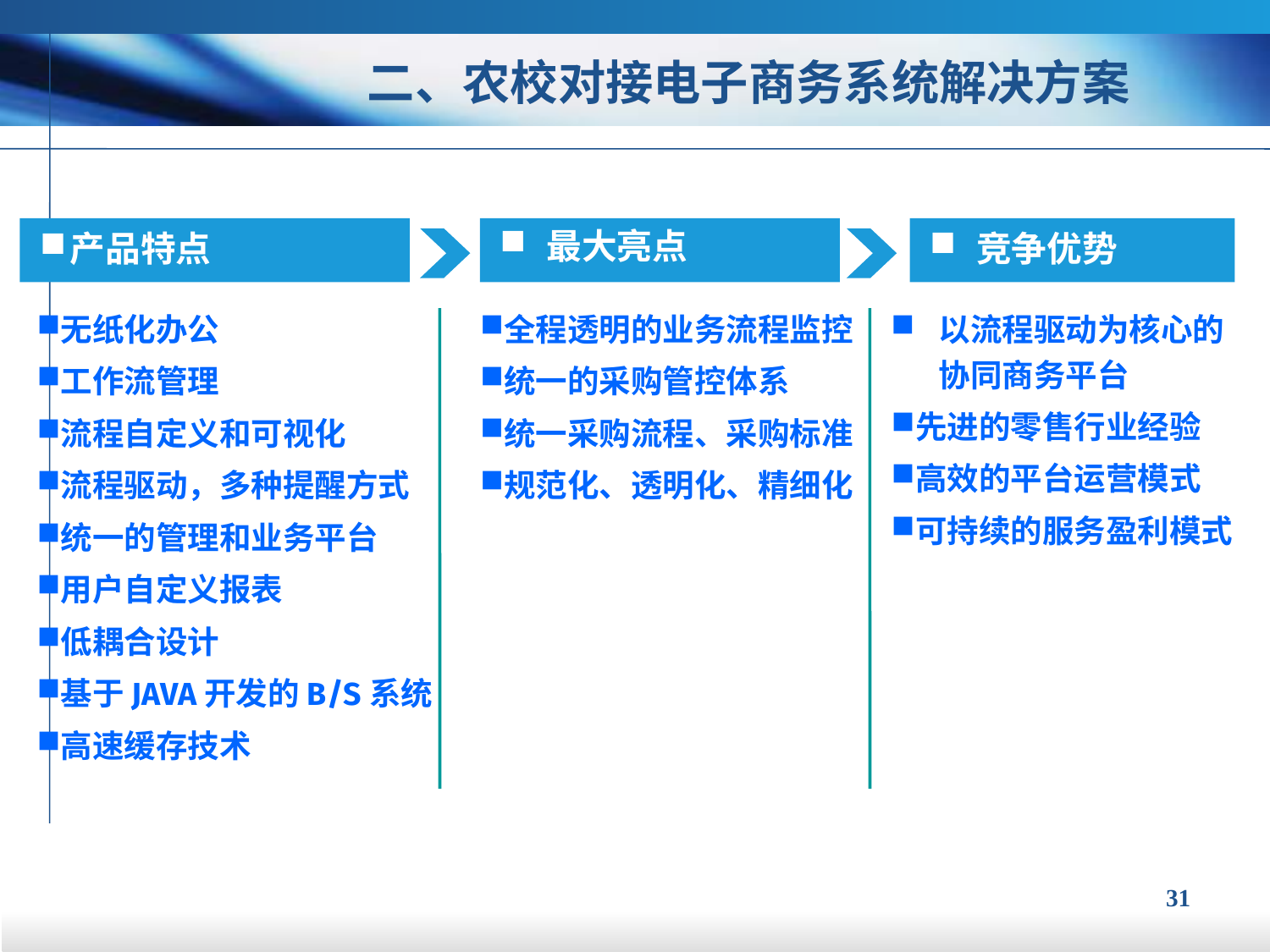

二、农校对接电子商务系统解决方案

产品特点

 最大亮点

 竞争优势

全程透明的业务流程监控
统一的采购管控体系
统一采购流程、采购标准
规范化、透明化、精细化

以流程驱动为核心的协同商务平台
先进的零售行业经验
高效的平台运营模式
可持续的服务盈利模式

无纸化办公
工作流管理
流程自定义和可视化
流程驱动，多种提醒方式
统一的管理和业务平台
用户自定义报表
低耦合设计
基于JAVA开发的B/S系统
高速缓存技术